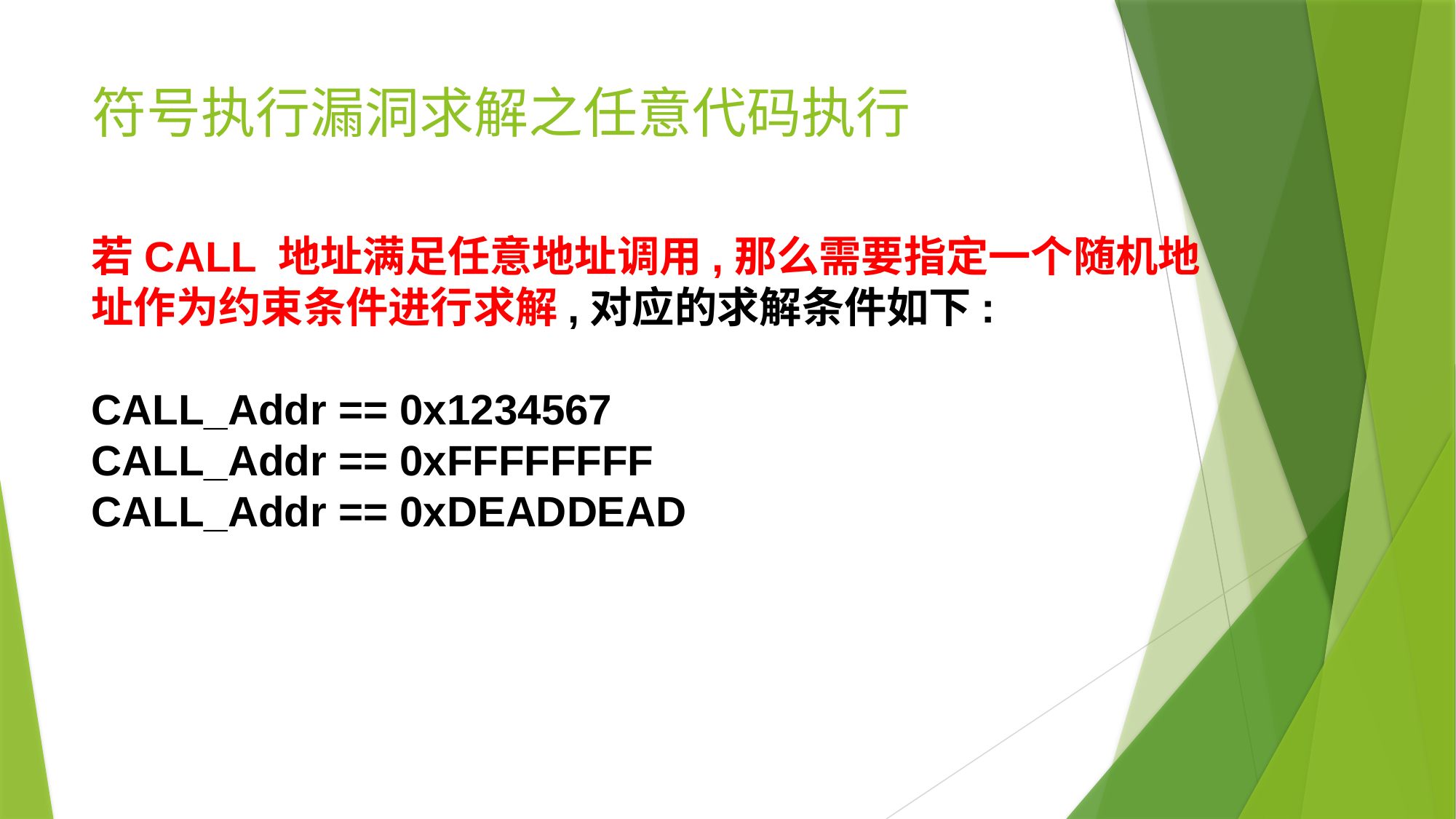

# 符号执行漏洞求解之任意代码执行
若CALL 地址满足任意地址调用,那么需要指定一个随机地址作为约束条件进行求解,对应的求解条件如下:

CALL_Addr == 0x1234567
CALL_Addr == 0xFFFFFFFF
CALL_Addr == 0xDEADDEAD